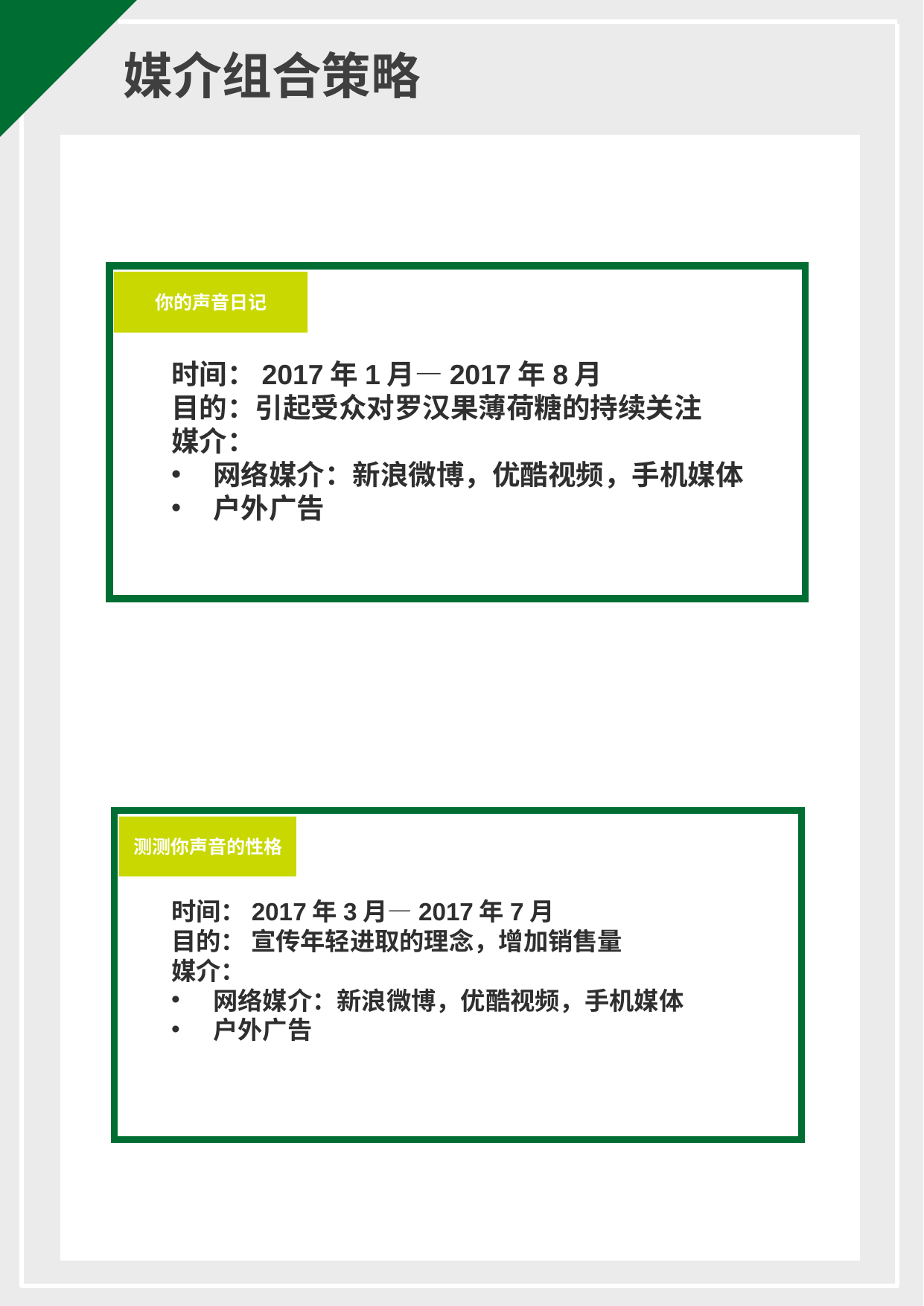

媒介组合策略

你的声音日记
时间：2017年1月—2017年8月
目的：引起受众对罗汉果薄荷糖的持续关注
媒介：
网络媒介：新浪微博，优酷视频，手机媒体
户外广告

测测你声音的性格
时间：2017年3月—2017年7月
目的： 宣传年轻进取的理念，增加销售量
媒介：
网络媒介：新浪微博，优酷视频，手机媒体
户外广告